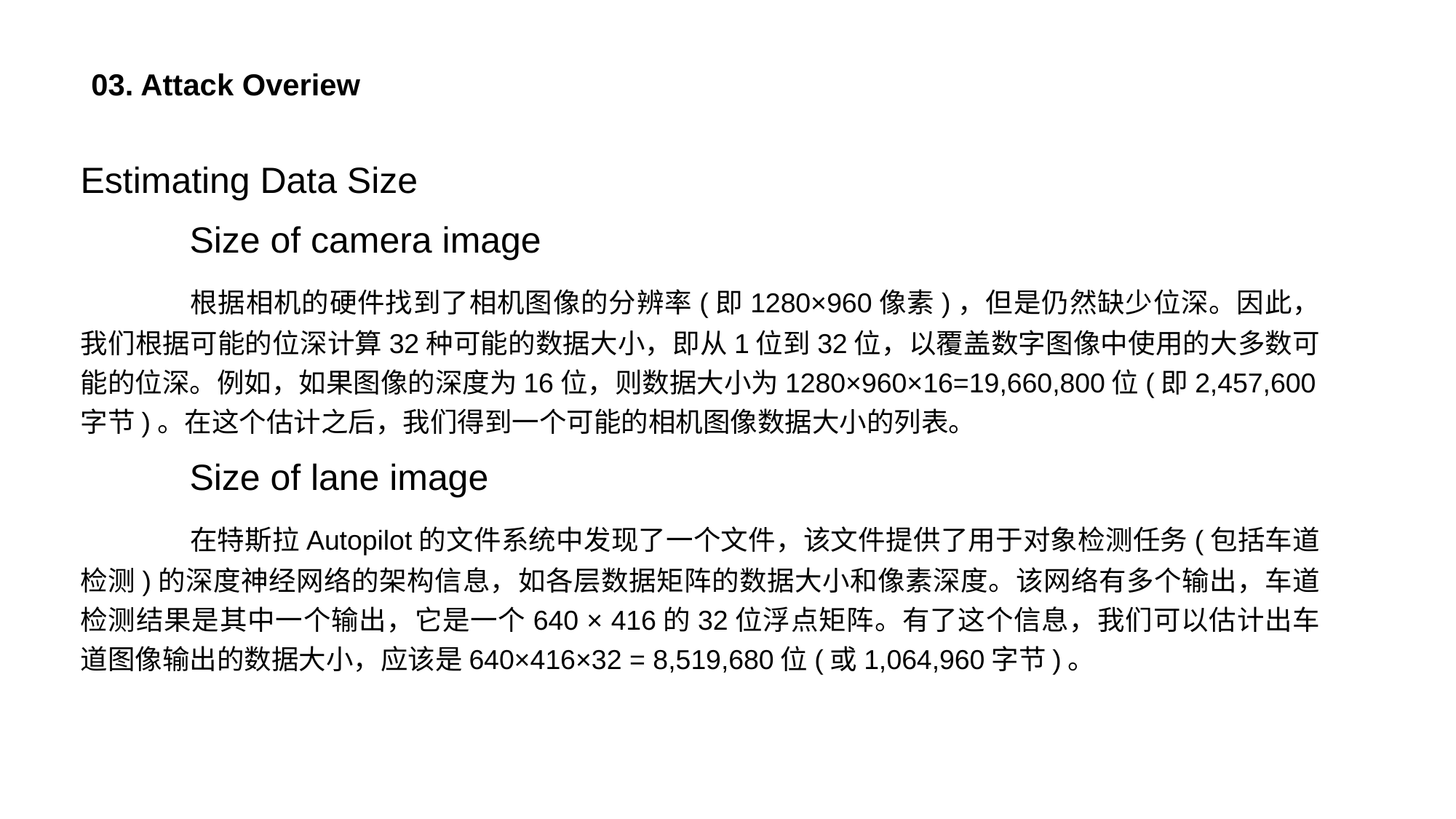

03. Attack Overiew
Estimating Data Size
	Size of camera image
	根据相机的硬件找到了相机图像的分辨率(即1280×960像素)，但是仍然缺少位深。因此，我们根据可能的位深计算32种可能的数据大小，即从1位到32位，以覆盖数字图像中使用的大多数可能的位深。例如，如果图像的深度为16位，则数据大小为1280×960×16=19,660,800位(即2,457,600字节)。在这个估计之后，我们得到一个可能的相机图像数据大小的列表。
	Size of lane image
	在特斯拉Autopilot的文件系统中发现了一个文件，该文件提供了用于对象检测任务(包括车道检测)的深度神经网络的架构信息，如各层数据矩阵的数据大小和像素深度。该网络有多个输出，车道检测结果是其中一个输出，它是一个640 × 416的32位浮点矩阵。有了这个信息，我们可以估计出车道图像输出的数据大小，应该是640×416×32 = 8,519,680位(或1,064,960字节)。